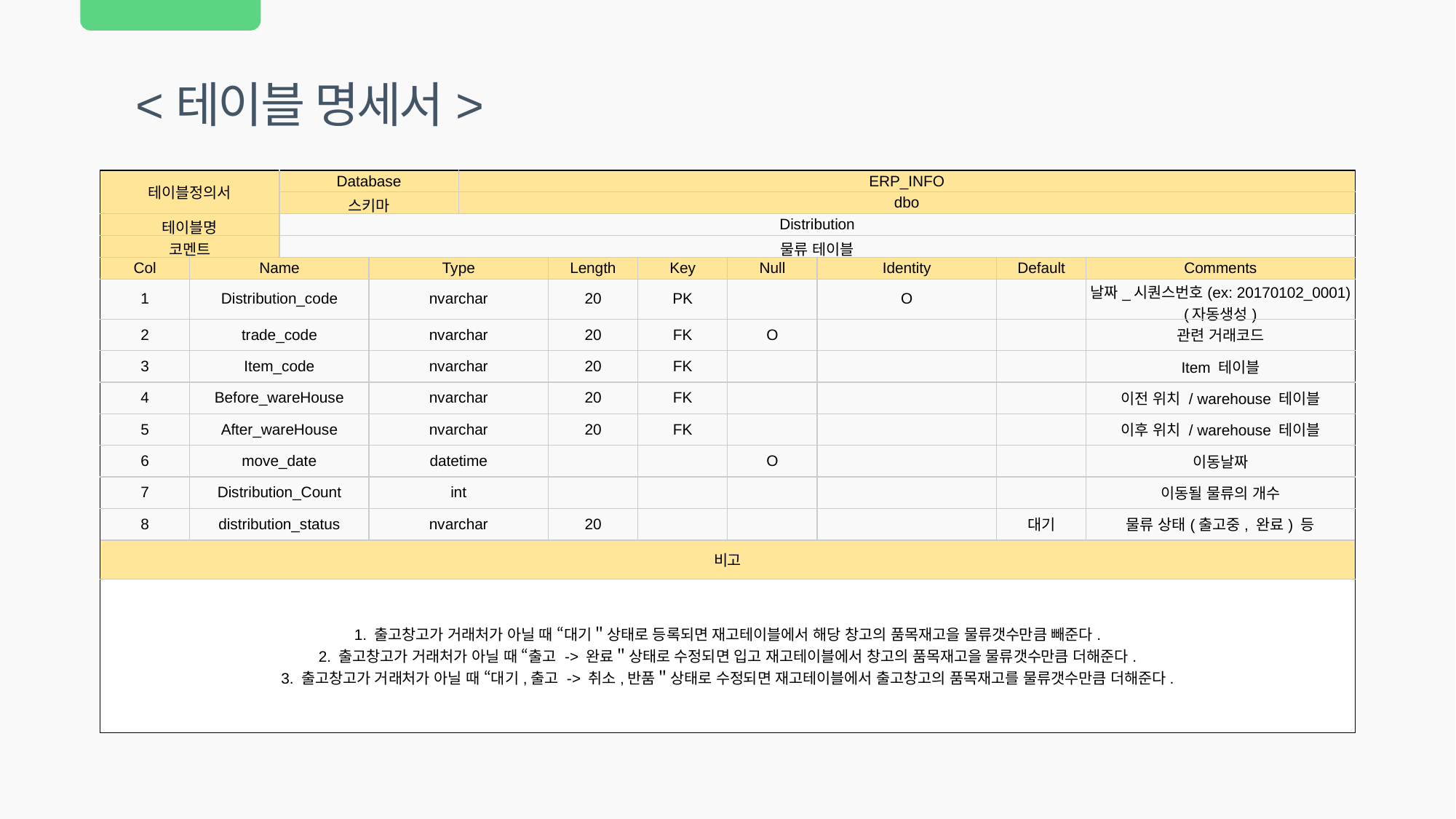

<테이블 명세서>
| 테이블정의서 |  | Database |  | ERP\_INFO |  |  |  |  |  |  |
| --- | --- | --- | --- | --- | --- | --- | --- | --- | --- | --- |
|  |  | 스키마 |  | dbo |  |  |  |  |  |  |
| 테이블명 |  | Distribution |  |  |  |  |  |  |  |  |
| 코멘트 |  | 물류 테이블 |  |  |  |  |  |  |  |  |
| Col | Name |  | Type |  | Length | Key | Null | Identity | Default | Comments |
| 1 | Distribution\_code |  | nvarchar |  | 20 | PK |  | O |  | 날짜\_시퀀스번호(ex: 20170102\_0001) (자동생성) |
| 2 | trade\_code |  | nvarchar |  | 20 | FK | O |  |  | 관련 거래코드 |
| 3 | Item\_code |  | nvarchar |  | 20 | FK |  |  |  | Item 테이블 |
| 4 | Before\_wareHouse |  | nvarchar |  | 20 | FK |  |  |  | 이전 위치 / warehouse 테이블 |
| 5 | After\_wareHouse |  | nvarchar |  | 20 | FK |  |  |  | 이후 위치 / warehouse 테이블 |
| 6 | move\_date |  | datetime |  |  |  | O |  |  | 이동날짜 |
| 7 | Distribution\_Count |  | int |  |  |  |  |  |  | 이동될 물류의 개수 |
| 8 | distribution\_status |  | nvarchar |  | 20 |  |  |  | 대기 | 물류 상태(출고중, 완료) 등 |
| 비고 |
| --- |
| 1. 출고창고가 거래처가 아닐 때 “대기＂상태로 등록되면 재고테이블에서 해당 창고의 품목재고을 물류갯수만큼 빼준다. 2. 출고창고가 거래처가 아닐 때 “출고 -> 완료＂상태로 수정되면 입고 재고테이블에서 창고의 품목재고을 물류갯수만큼 더해준다. 3. 출고창고가 거래처가 아닐 때 “대기,출고 -> 취소,반품＂상태로 수정되면 재고테이블에서 출고창고의 품목재고를 물류갯수만큼 더해준다. |